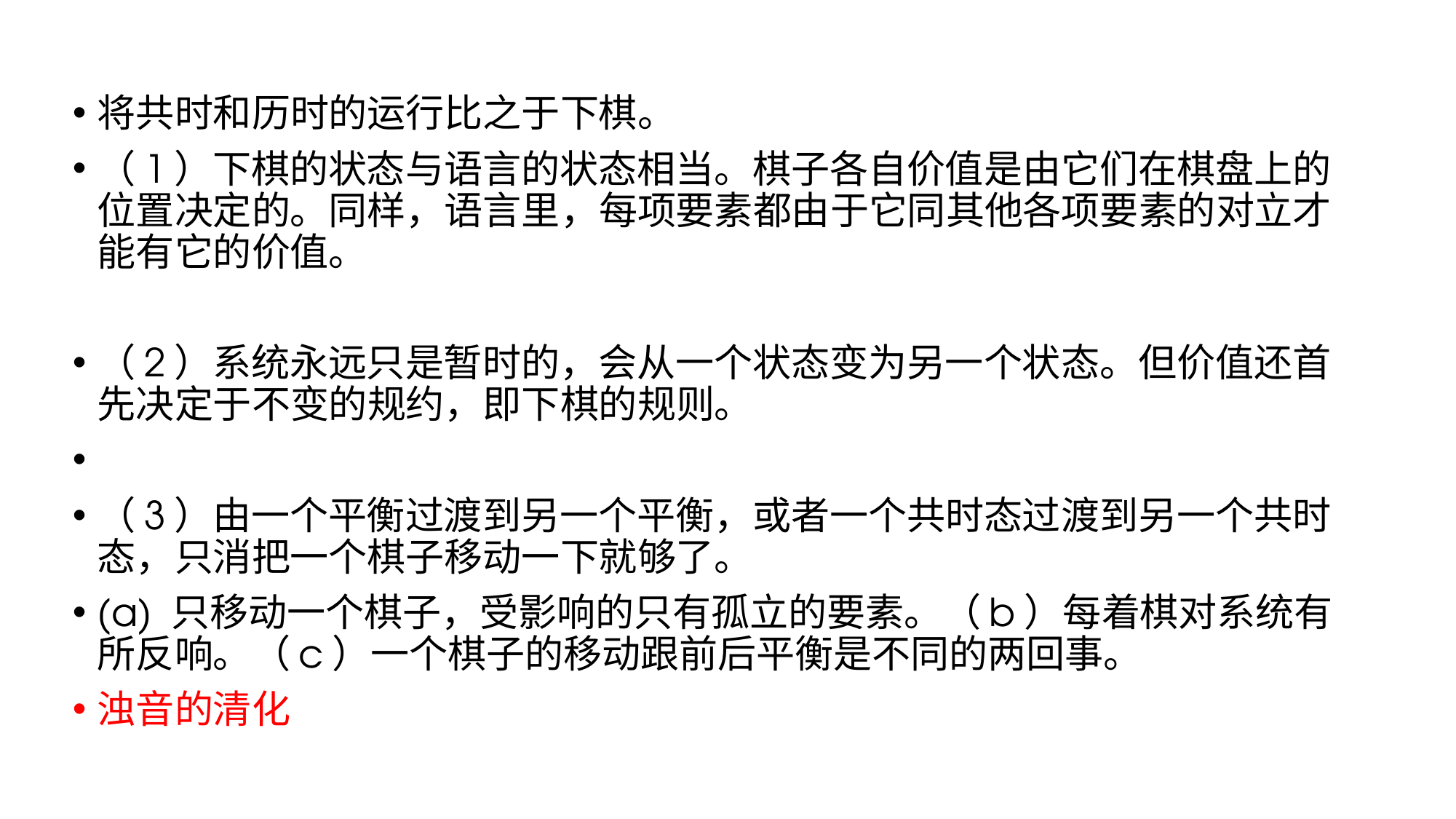

将共时和历时的运行比之于下棋。
（1）下棋的状态与语言的状态相当。棋子各自价值是由它们在棋盘上的位置决定的。同样，语言里，每项要素都由于它同其他各项要素的对立才能有它的价值。

（2）系统永远只是暂时的，会从一个状态变为另一个状态。但价值还首先决定于不变的规约，即下棋的规则。

（3）由一个平衡过渡到另一个平衡，或者一个共时态过渡到另一个共时态，只消把一个棋子移动一下就够了。
(a) 只移动一个棋子，受影响的只有孤立的要素。（b）每着棋对系统有所反响。（c）一个棋子的移动跟前后平衡是不同的两回事。
浊音的清化